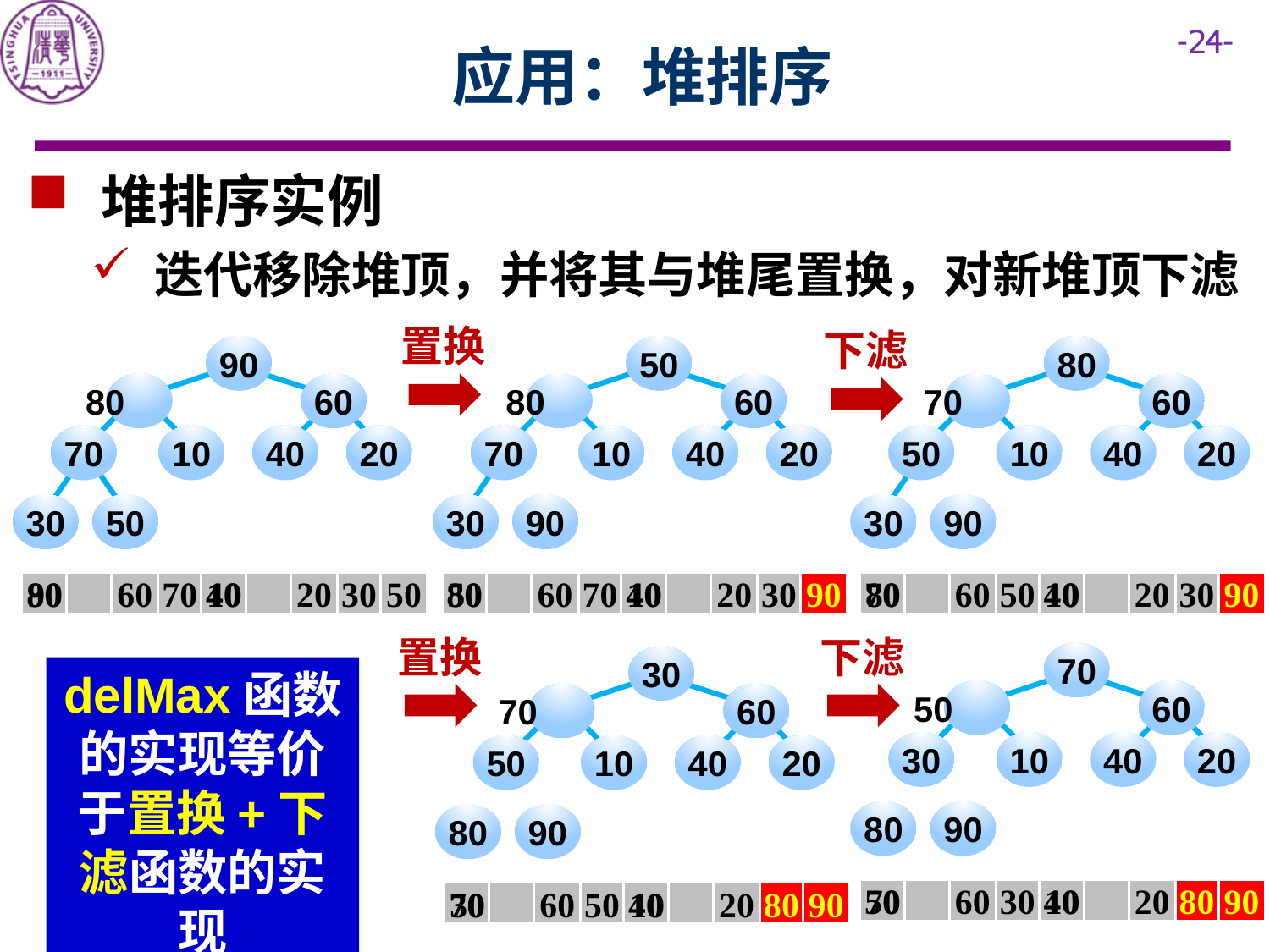

# 应用：堆排序
 堆排序实例
迭代移除堆顶，并将其与堆尾置换，对新堆顶下滤
置换
下滤
90

 80
60

70
10
40
20

30
50
50
80

 80
60
 70
60

70
10
40
20
50
10
40
20

30
90
30
90
90
80
60
70
10
40
20
30
50
50
80
60
70
10
40
20
30
90
80
70
60
50
10
40
20
30
90
下滤
置换
70

50
60

30
10
40
20
80
90
30

70
60

50
10
40
20
80
90
delMax函数的实现等价于置换+下滤函数的实现

70
50
60
30
10
40
20
80
90
30
70
60
50
10
40
20
80
90